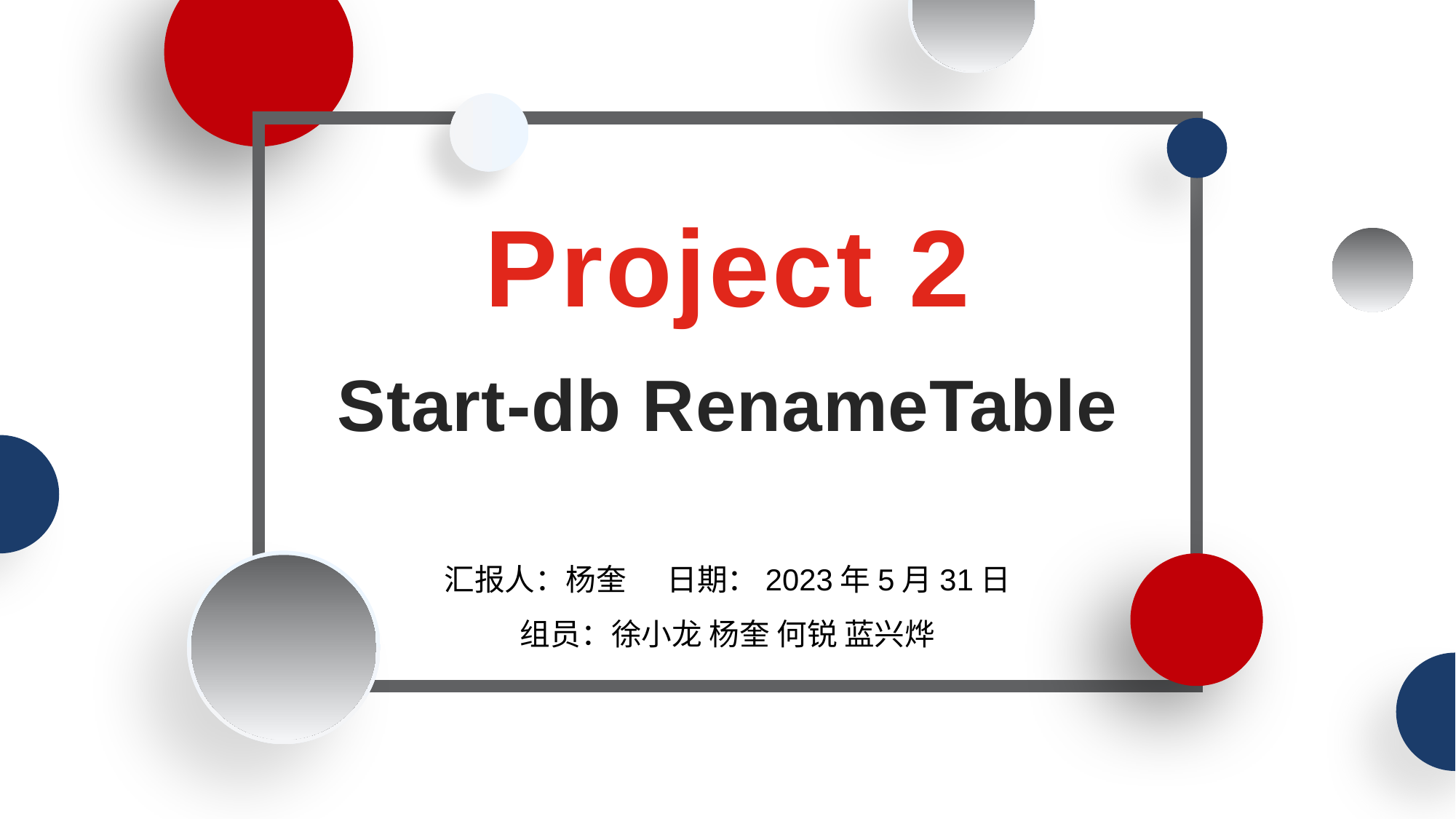

Project 2

Start-db RenameTable

汇报人：杨奎      日期：2023年5月31日
组员：徐小龙 杨奎 何锐 蓝兴烨